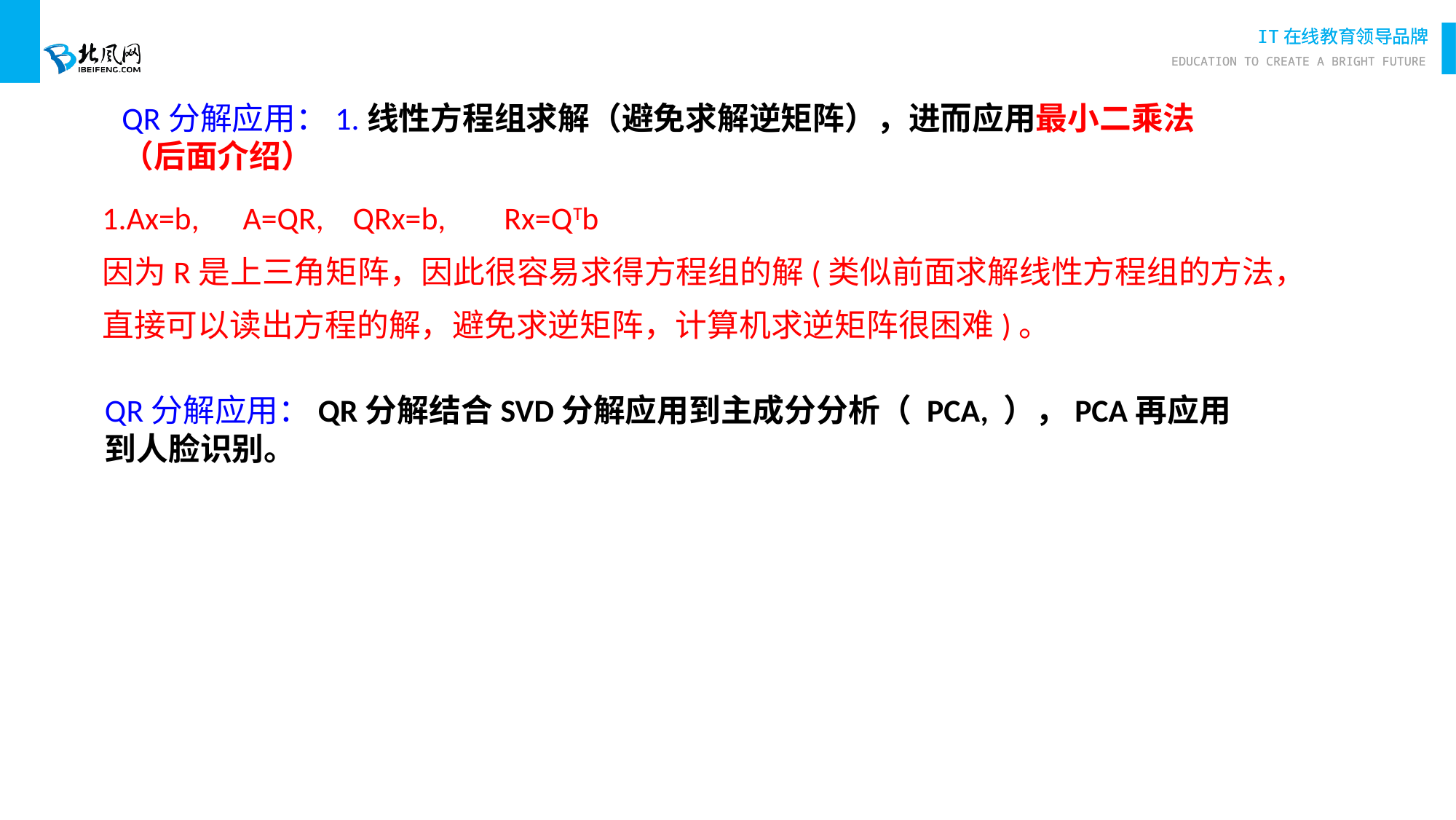

QR分解应用：1.线性方程组求解（避免求解逆矩阵），进而应用最小二乘法（后面介绍）
1.Ax=b,      A=QR,    QRx=b,        Rx=QTb 
因为R是上三角矩阵，因此很容易求得方程组的解(类似前面求解线性方程组的方法，直接可以读出方程的解，避免求逆矩阵，计算机求逆矩阵很困难)。
QR分解应用：QR分解结合SVD分解应用到主成分分析（ PCA, ），PCA再应用到人脸识别。